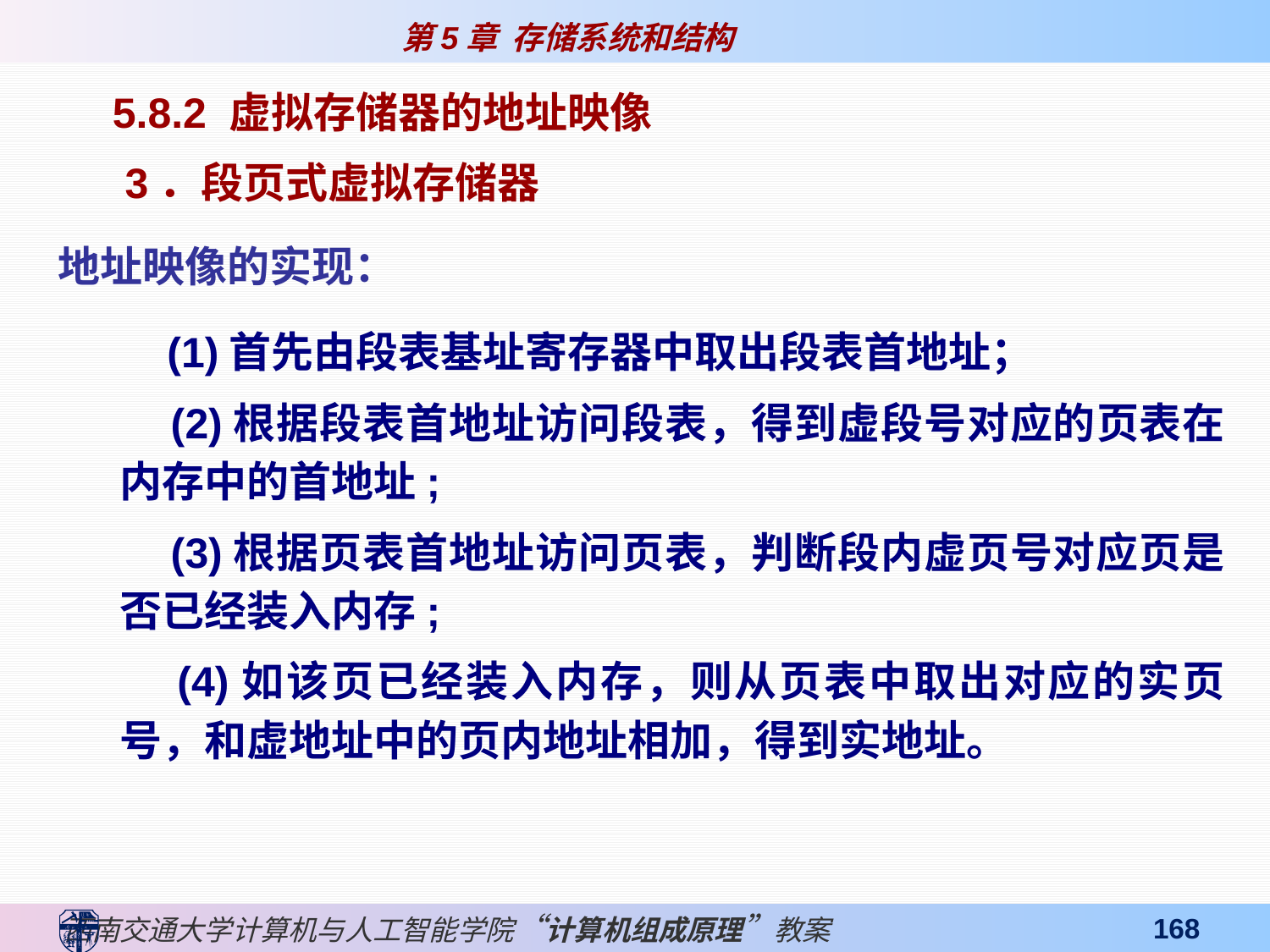

5.8.2 虚拟存储器的地址映像
    3．段页式虚拟存储器
地址映像的实现：
    (1)首先由段表基址寄存器中取出段表首地址；
    (2)根据段表首地址访问段表，得到虚段号对应的页表在内存中的首地址;
    (3)根据页表首地址访问页表，判断段内虚页号对应页是否已经装入内存;
    (4)如该页已经装入内存，则从页表中取出对应的实页号，和虚地址中的页内地址相加，得到实地址。